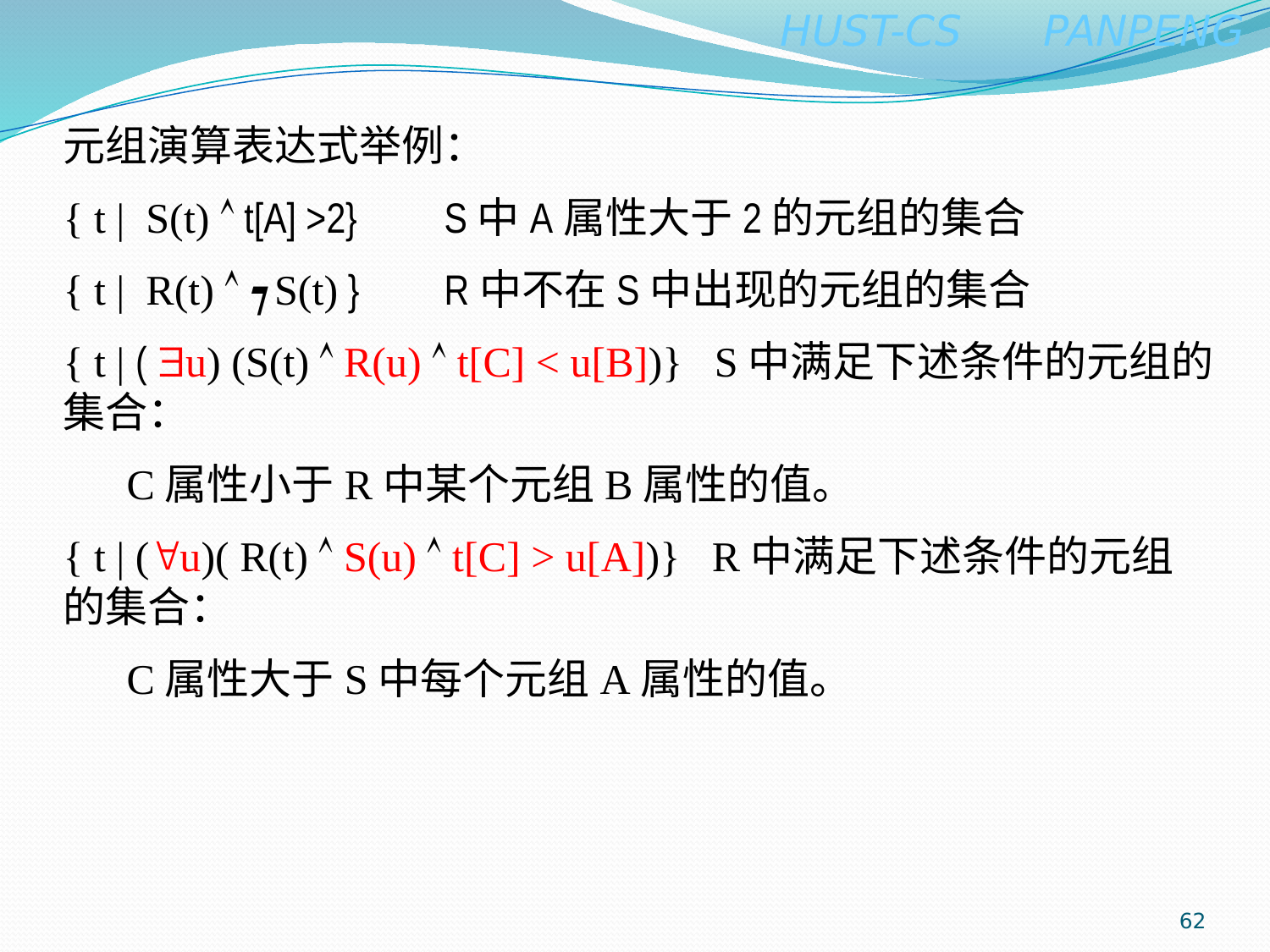

元组演算表达式举例：
{ t |  S(t) ∧ t[A] >2}	S中A属性大于2的元组的集合
{ t |  R(t) ∧ ┑S(t) }	R中不在S中出现的元组的集合
{ t | ( ∃u) (S(t) ∧ R(u) ∧ t[C] < u[B])}   S中满足下述条件的元组的集合：
      C属性小于R中某个元组B属性的值。
{ t | (∀u)( R(t) ∧ S(u) ∧ t[C] > u[A])}   R中满足下述条件的元组的集合：
      C属性大于S中每个元组A属性的值。
62